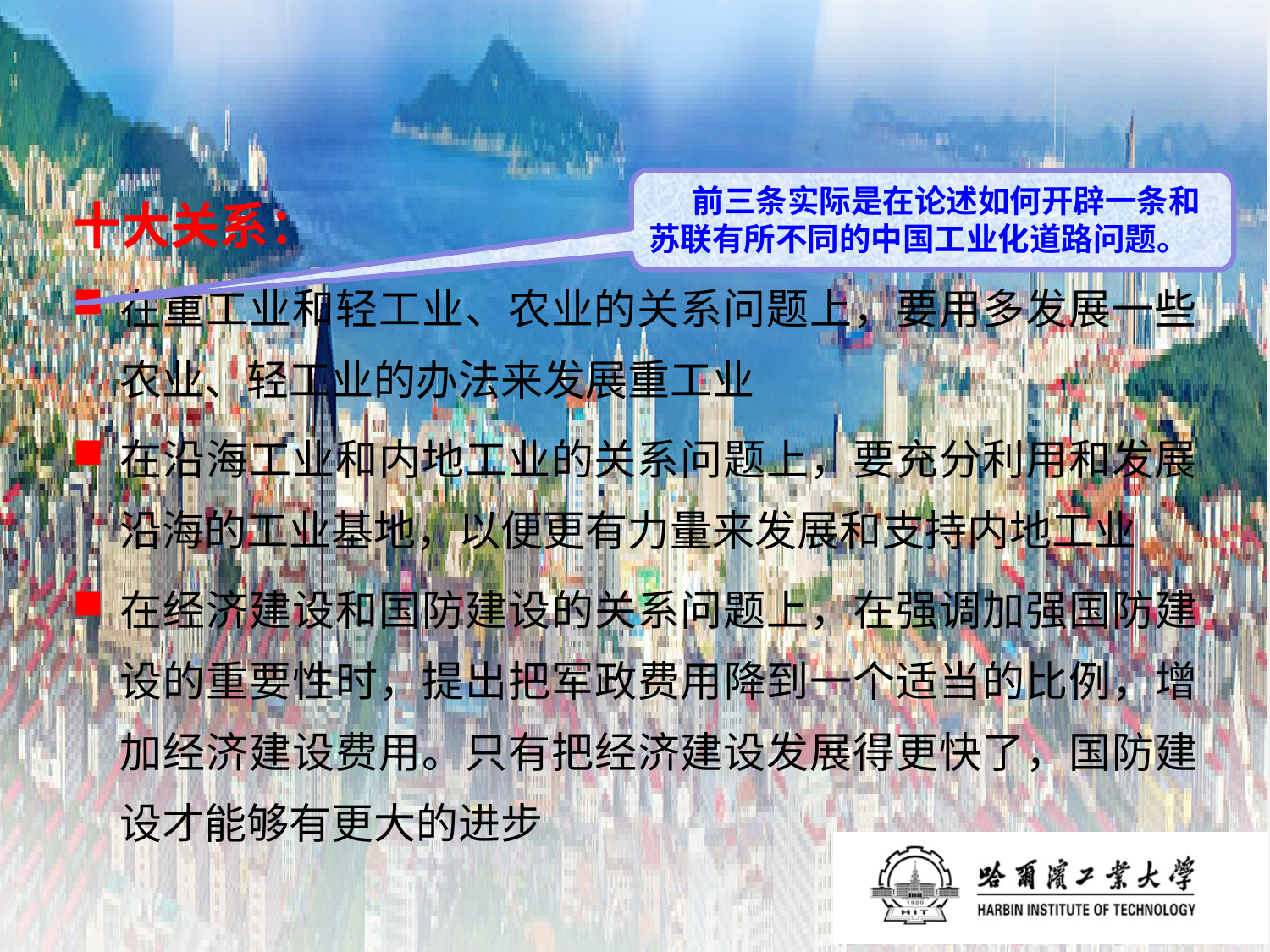

十大关系：
在重工业和轻工业、农业的关系问题上，要用多发展一些农业、轻工业的办法来发展重工业
在沿海工业和内地工业的关系问题上，要充分利用和发展沿海的工业基地，以便更有力量来发展和支持内地工业
在经济建设和国防建设的关系问题上，在强调加强国防建设的重要性时，提出把军政费用降到一个适当的比例，增加经济建设费用。只有把经济建设发展得更快了，国防建设才能够有更大的进步
     前三条实际是在论述如何开辟一条和苏联有所不同的中国工业化道路问题。